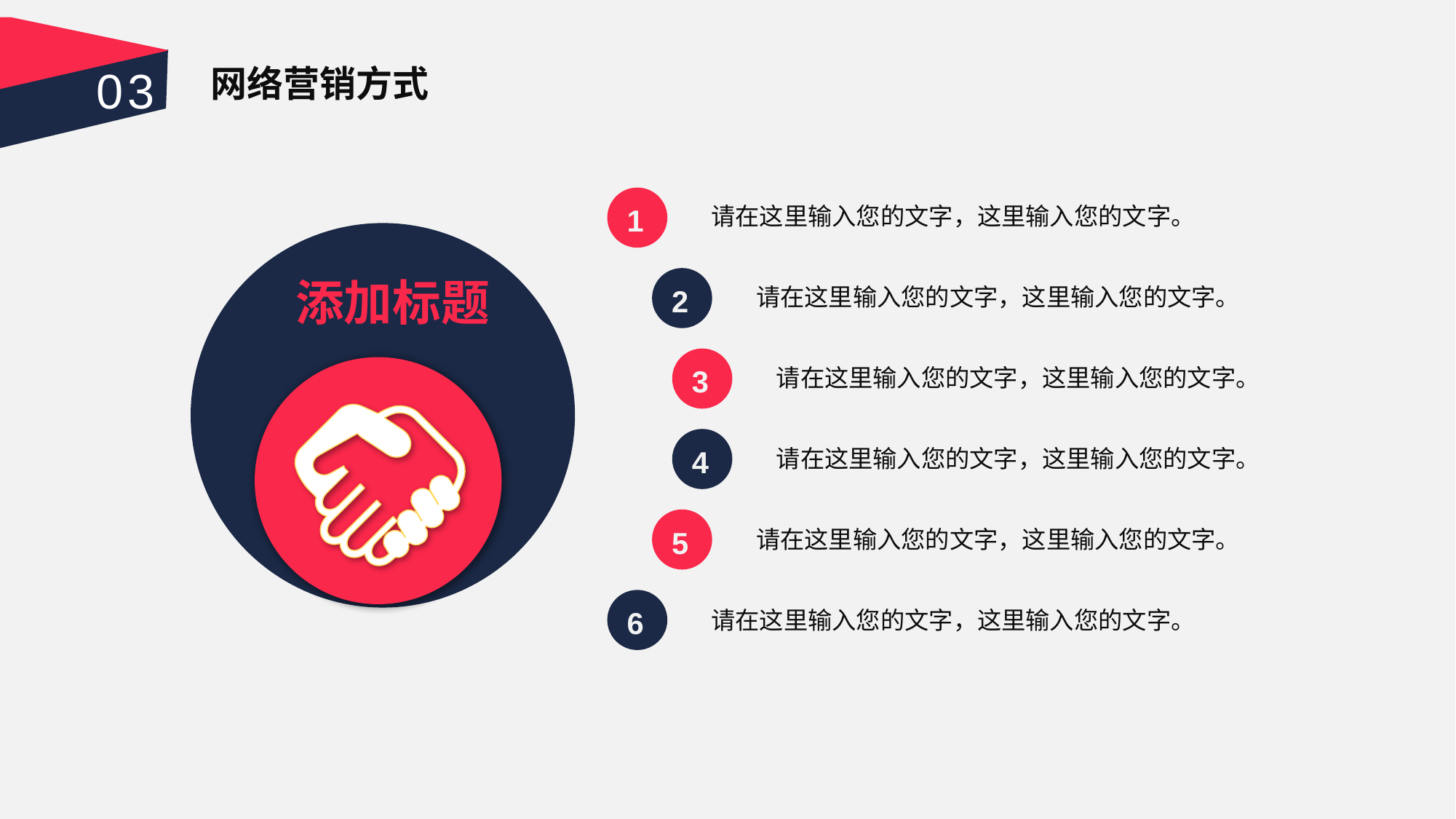

03
网络营销方式
1z
请在这里输入您的文字，这里输入您的文字。

添加标题
2
请在这里输入您的文字，这里输入您的文字。
3
请在这里输入您的文字，这里输入您的文字。

4
请在这里输入您的文字，这里输入您的文字。
5
请在这里输入您的文字，这里输入您的文字。
6
请在这里输入您的文字，这里输入您的文字。
延迟付